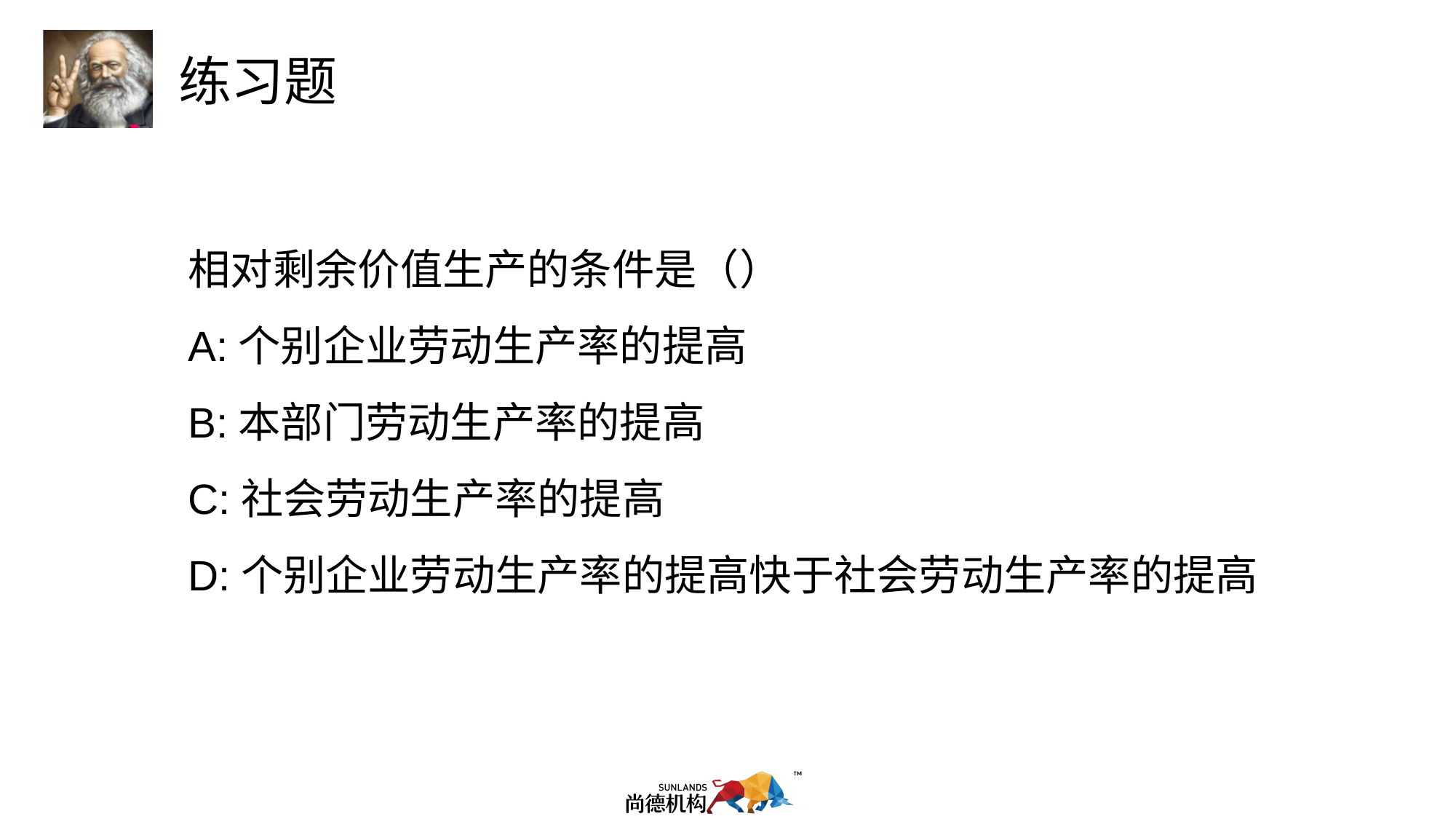

相对剩余价值生产的条件是（）
A:个别企业劳动生产率的提高
B:本部门劳动生产率的提高
C:社会劳动生产率的提高
D:个别企业劳动生产率的提高快于社会劳动生产率的提高